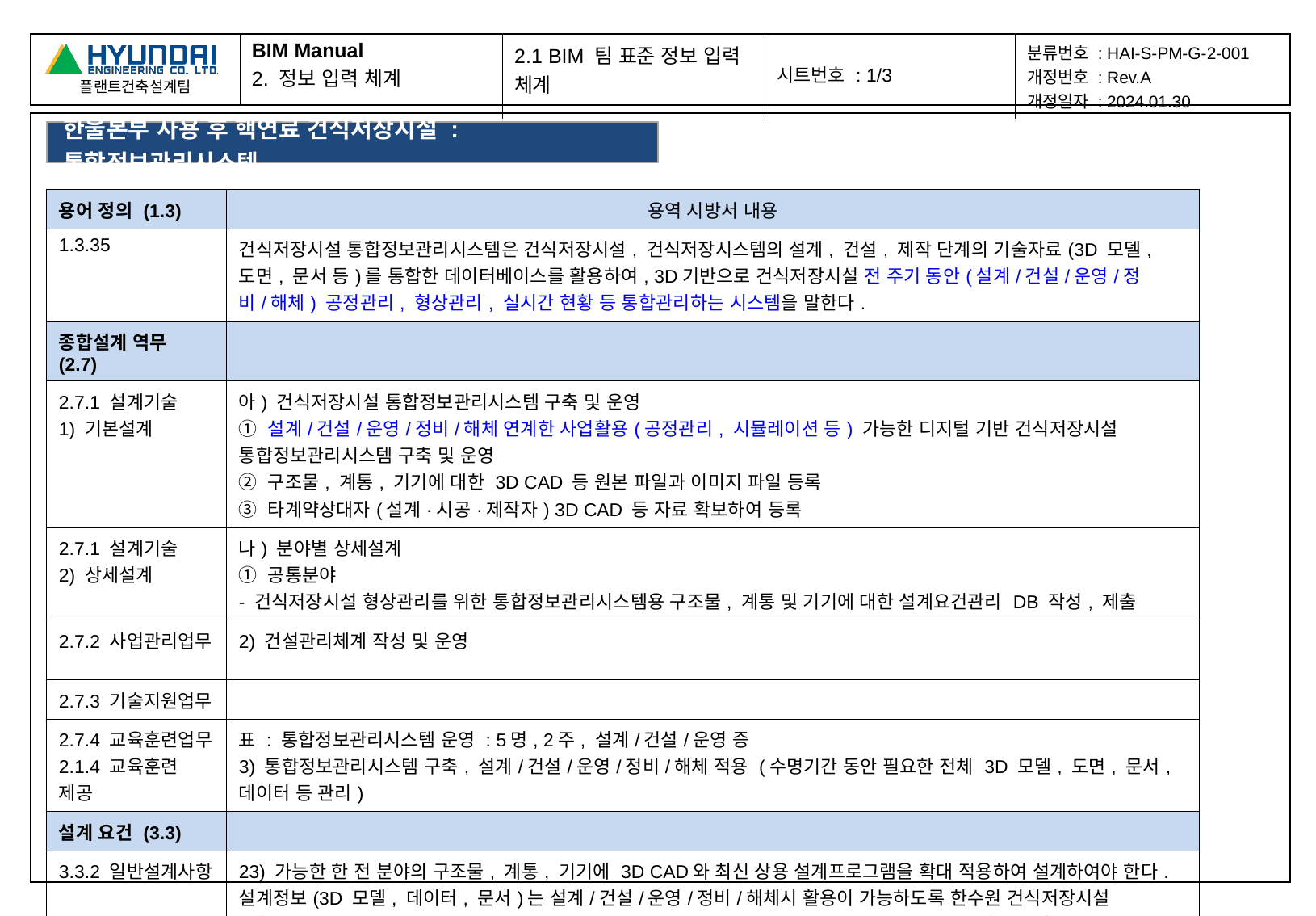

| BIM Manual 2. 정보 입력 체계 | 2.1 BIM 팀 표준 정보 입력 체계 | 시트번호 : 1/3 | 분류번호 : HAI-S-PM-G-2-001 개정번호 : Rev.A 개정일자 : 2024.01.30 |
| --- | --- | --- | --- |
|  |
| --- |
한울본부 사용 후 핵연료 건식저장시설 : 통합정보관리시스템
| 용어 정의 (1.3) | 용역 시방서 내용 |
| --- | --- |
| 1.3.35 | 건식저장시설 통합정보관리시스템은 건식저장시설, 건식저장시스템의 설계, 건설, 제작 단계의 기술자료(3D 모델, 도면, 문서 등)를 통합한 데이터베이스를 활용하여, 3D기반으로 건식저장시설 전 주기 동안(설계/건설/운영/정비/해체) 공정관리, 형상관리, 실시간 현황 등 통합관리하는 시스템을 말한다. |
| 종합설계 역무 (2.7) |  |
| 2.7.1 설계기술 1) 기본설계 | 아) 건식저장시설 통합정보관리시스템 구축 및 운영 ① 설계/건설/운영/정비/해체 연계한 사업활용(공정관리, 시뮬레이션 등) 가능한 디지털 기반 건식저장시설 통합정보관리시스템 구축 및 운영 ② 구조물, 계통, 기기에 대한 3D CAD 등 원본 파일과 이미지 파일 등록 ③ 타계약상대자(설계·시공·제작자) 3D CAD 등 자료 확보하여 등록 |
| 2.7.1 설계기술 2) 상세설계 | 나) 분야별 상세설계 ① 공통분야 - 건식저장시설 형상관리를 위한 통합정보관리시스템용 구조물, 계통 및 기기에 대한 설계요건관리 DB 작성, 제출 |
| 2.7.2 사업관리업무 | 2) 건설관리체계 작성 및 운영 |
| 2.7.3 기술지원업무 |  |
| 2.7.4 교육훈련업무 2.1.4 교육훈련 제공 | 표 : 통합정보관리시스템 운영 : 5명, 2주, 설계/건설/운영 증 3) 통합정보관리시스템 구축, 설계/건설/운영/정비/해체 적용 (수명기간 동안 필요한 전체 3D 모델, 도면, 문서, 데이터 등 관리) |
| 설계 요건 (3.3) |  |
| 3.3.2 일반설계사항 | 23) 가능한 한 전 분야의 구조물, 계통, 기기에 3D CAD와 최신 상용 설계프로그램을 확대 적용하여 설계하여야 한다. 설계정보(3D 모델, 데이터, 문서)는 설계/건설/운영/정비/해체시 활용이 가능하도록 한수원 건식저장시설 통합정보관리시스템과 ERP 설비관리시스템과의 데이터 호환성과 기능 연계성을 고려하여 사전 협의된 형식으로 등록하여야 한다. |